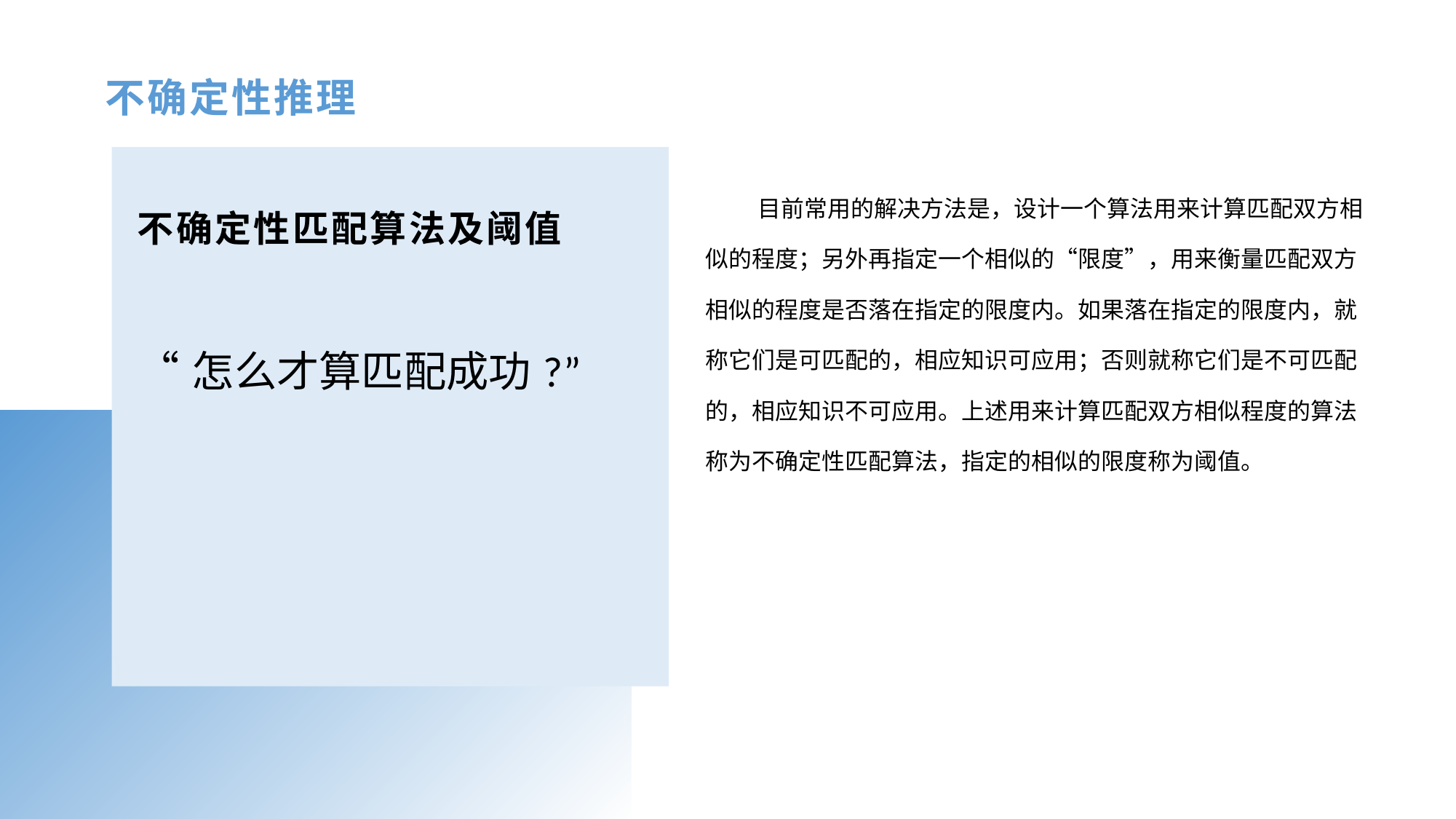

不确定性推理

不确定性匹配算法及阈值

“怎么才算匹配成功?”
目前常用的解决方法是，设计一个算法用来计算匹配双方相似的程度；另外再指定一个相似的“限度”，用来衡量匹配双方相似的程度是否落在指定的限度内。如果落在指定的限度内，就称它们是可匹配的，相应知识可应用；否则就称它们是不可匹配的，相应知识不可应用。上述用来计算匹配双方相似程度的算法称为不确定性匹配算法，指定的相似的限度称为阈值。